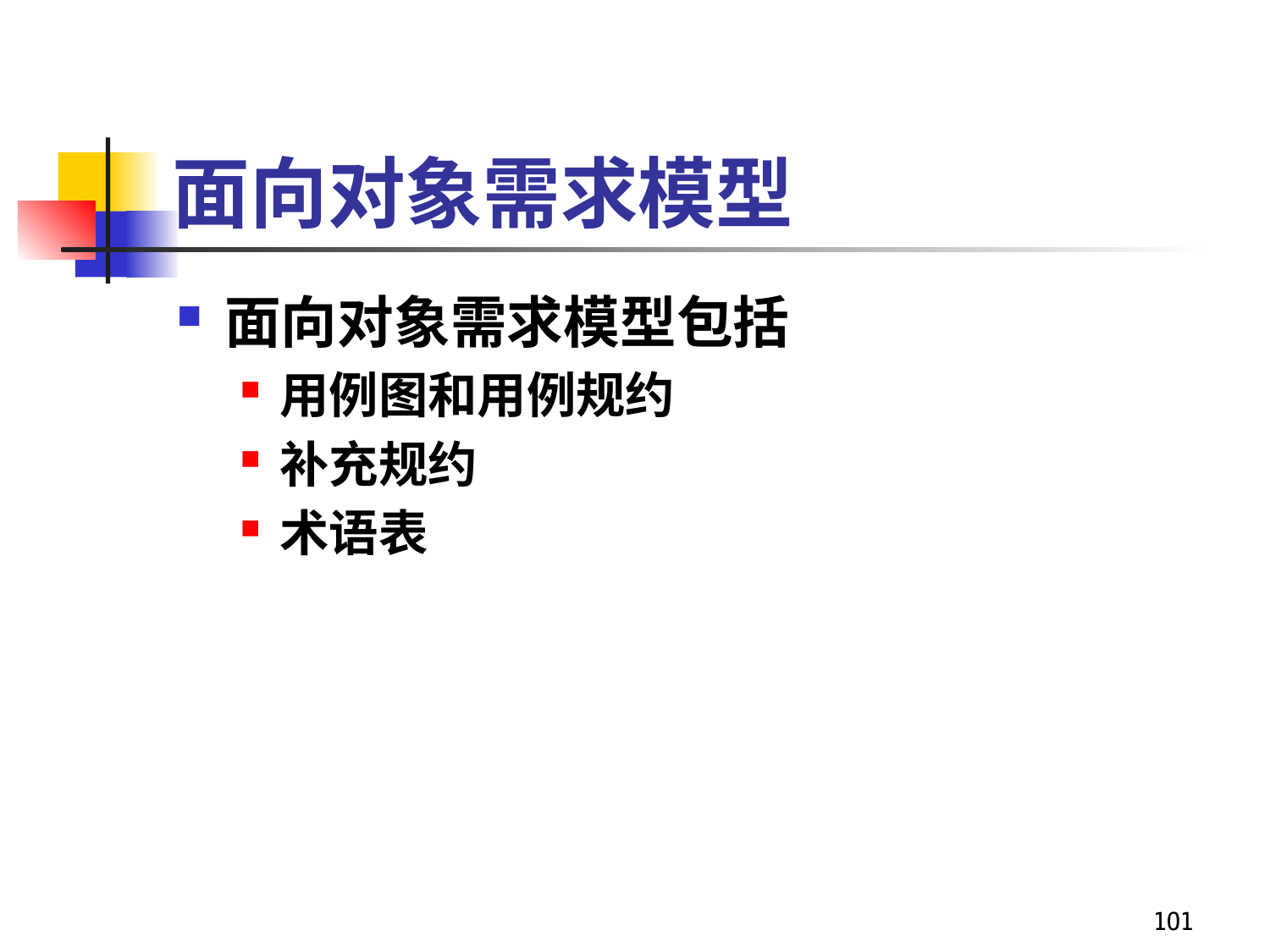

# 面向对象需求模型
面向对象需求模型包括
用例图和用例规约
补充规约
术语表
101